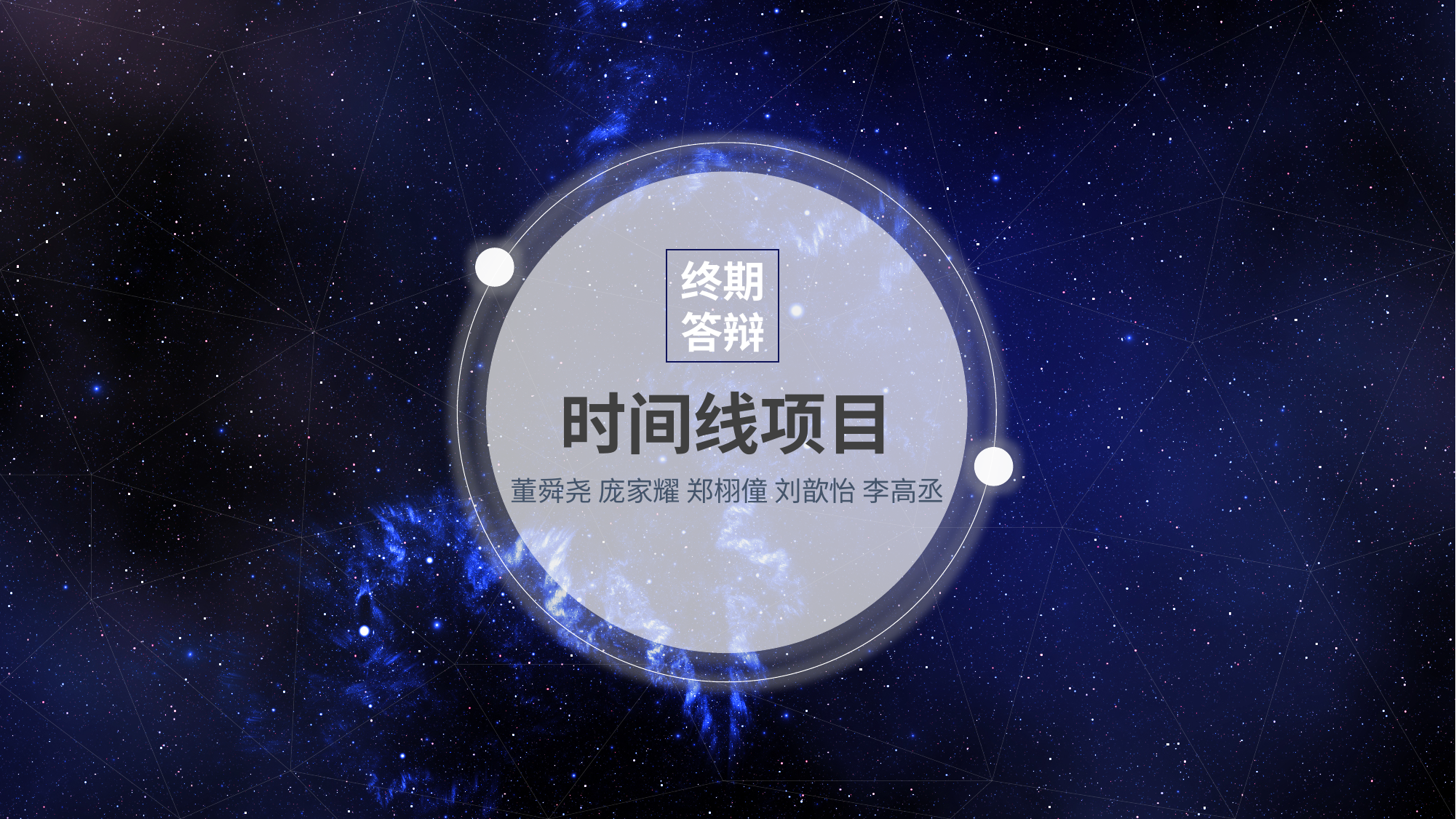

终期
答辩

时间线项目
董舜尧 庞家耀 郑栩僮 刘歆怡 李高丞